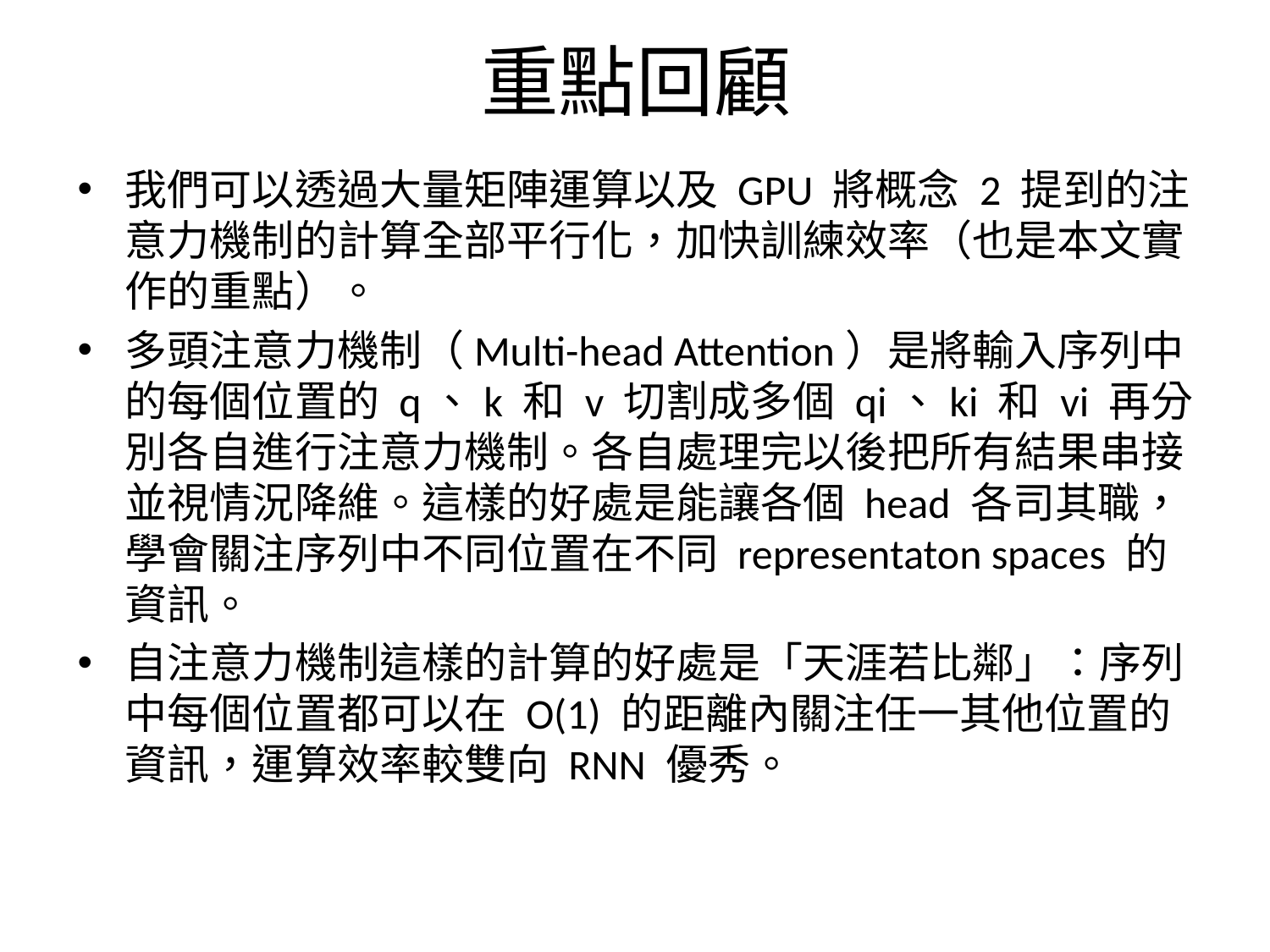

# 重點回顧
我們可以透過大量矩陣運算以及 GPU 將概念 2 提到的注意力機制的計算全部平行化，加快訓練效率（也是本文實作的重點）。
多頭注意力機制（Multi-head Attention）是將輸入序列中的每個位置的 q、k 和 v 切割成多個 qi、ki 和 vi 再分別各自進行注意力機制。各自處理完以後把所有結果串接並視情況降維。這樣的好處是能讓各個 head 各司其職，學會關注序列中不同位置在不同 representaton spaces 的資訊。
自注意力機制這樣的計算的好處是「天涯若比鄰」：序列中每個位置都可以在 O(1) 的距離內關注任一其他位置的資訊，運算效率較雙向 RNN 優秀。